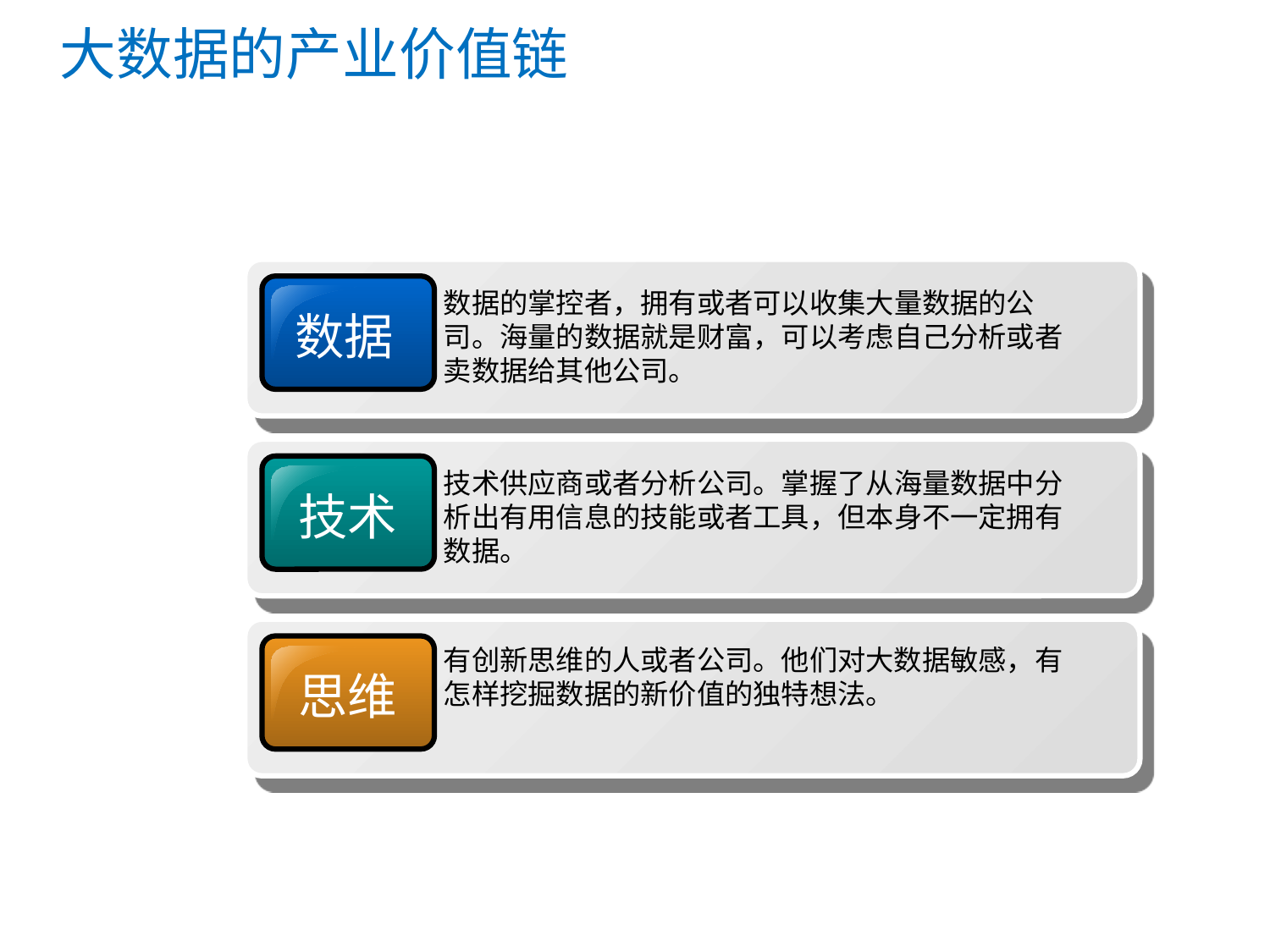

# 大数据的产业价值链

数据的掌控者，拥有或者可以收集大量数据的公司。海量的数据就是财富，可以考虑自己分析或者卖数据给其他公司。

数据

技术供应商或者分析公司。掌握了从海量数据中分析出有用信息的技能或者工具，但本身不一定拥有数据。

技术

有创新思维的人或者公司。他们对大数据敏感，有怎样挖掘数据的新价值的独特想法。

思维